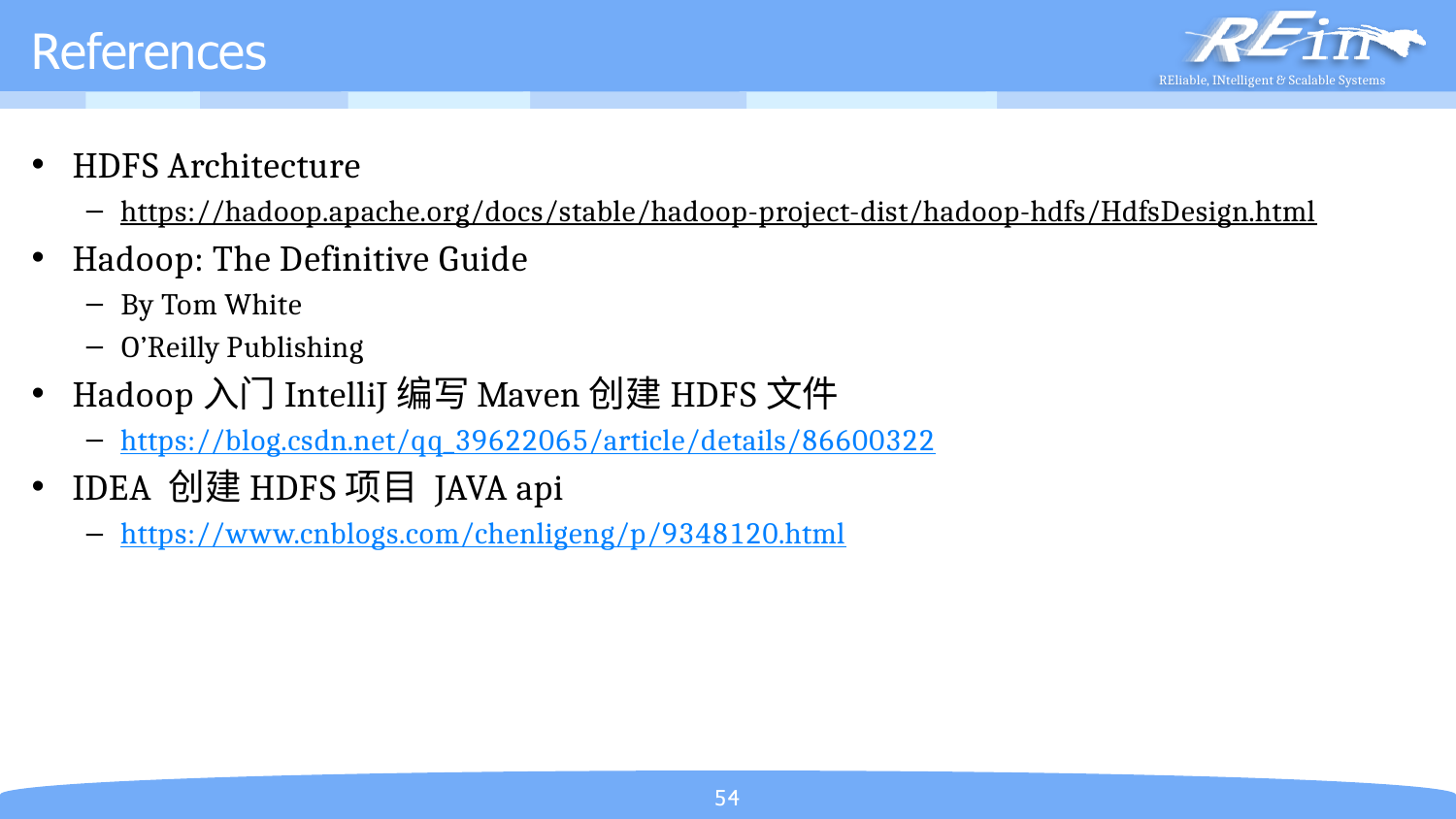

# References
HDFS Architecture
https://hadoop.apache.org/docs/stable/hadoop-project-dist/hadoop-hdfs/HdfsDesign.html
Hadoop: The Definitive Guide
By Tom White
O’Reilly Publishing
Hadoop入门IntelliJ编写Maven创建HDFS文件
https://blog.csdn.net/qq_39622065/article/details/86600322
IDEA 创建HDFS项目 JAVA api
https://www.cnblogs.com/chenligeng/p/9348120.html
54